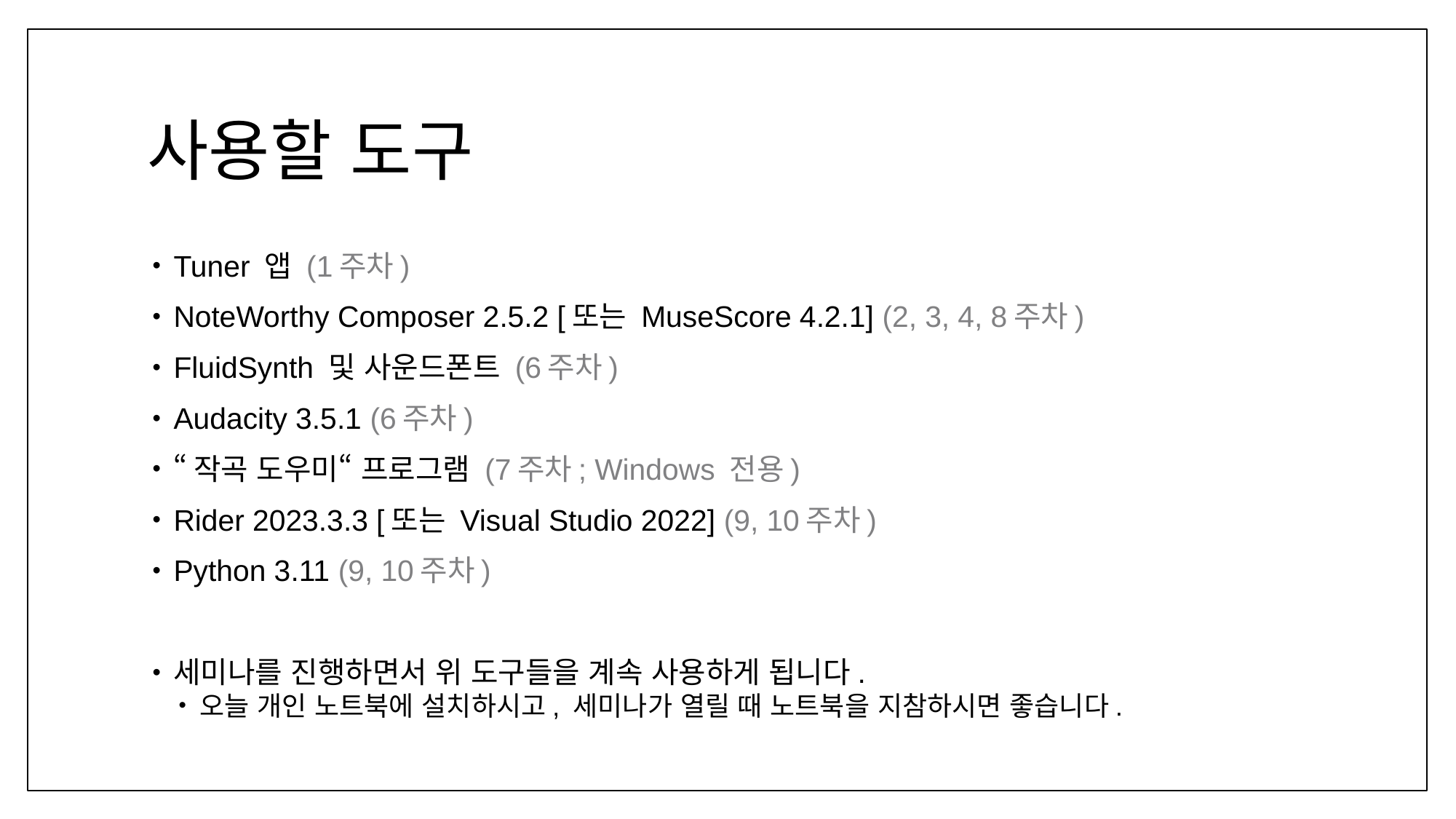

# 사용할 도구
Tuner 앱 (1주차)
NoteWorthy Composer 2.5.2 [또는 MuseScore 4.2.1] (2, 3, 4, 8주차)
FluidSynth 및 사운드폰트 (6주차)
Audacity 3.5.1 (6주차)
“작곡 도우미“ 프로그램 (7주차; Windows 전용)
Rider 2023.3.3 [또는 Visual Studio 2022] (9, 10주차)
Python 3.11 (9, 10주차)

세미나를 진행하면서 위 도구들을 계속 사용하게 됩니다.
오늘 개인 노트북에 설치하시고, 세미나가 열릴 때 노트북을 지참하시면 좋습니다.